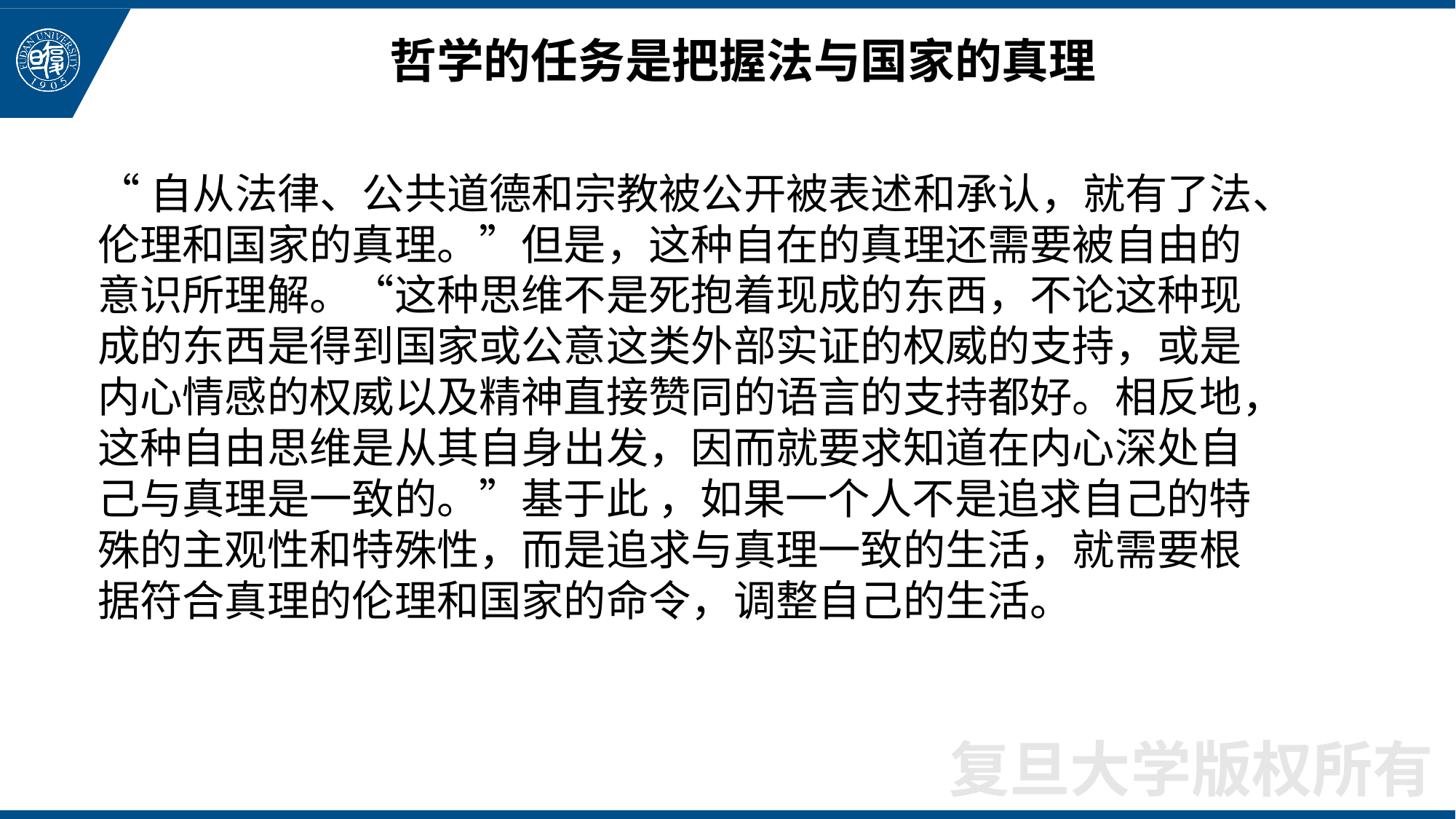

# 哲学的任务是把握法与国家的真理
“自从法律、公共道德和宗教被公开被表述和承认，就有了法、伦理和国家的真理。”但是，这种自在的真理还需要被自由的意识所理解。“这种思维不是死抱着现成的东西，不论这种现成的东西是得到国家或公意这类外部实证的权威的支持，或是内心情感的权威以及精神直接赞同的语言的支持都好。相反地，这种自由思维是从其自身出发，因而就要求知道在内心深处自己与真理是一致的。”基于此 ，如果一个人不是追求自己的特殊的主观性和特殊性，而是追求与真理一致的生活，就需要根据符合真理的伦理和国家的命令，调整自己的生活。